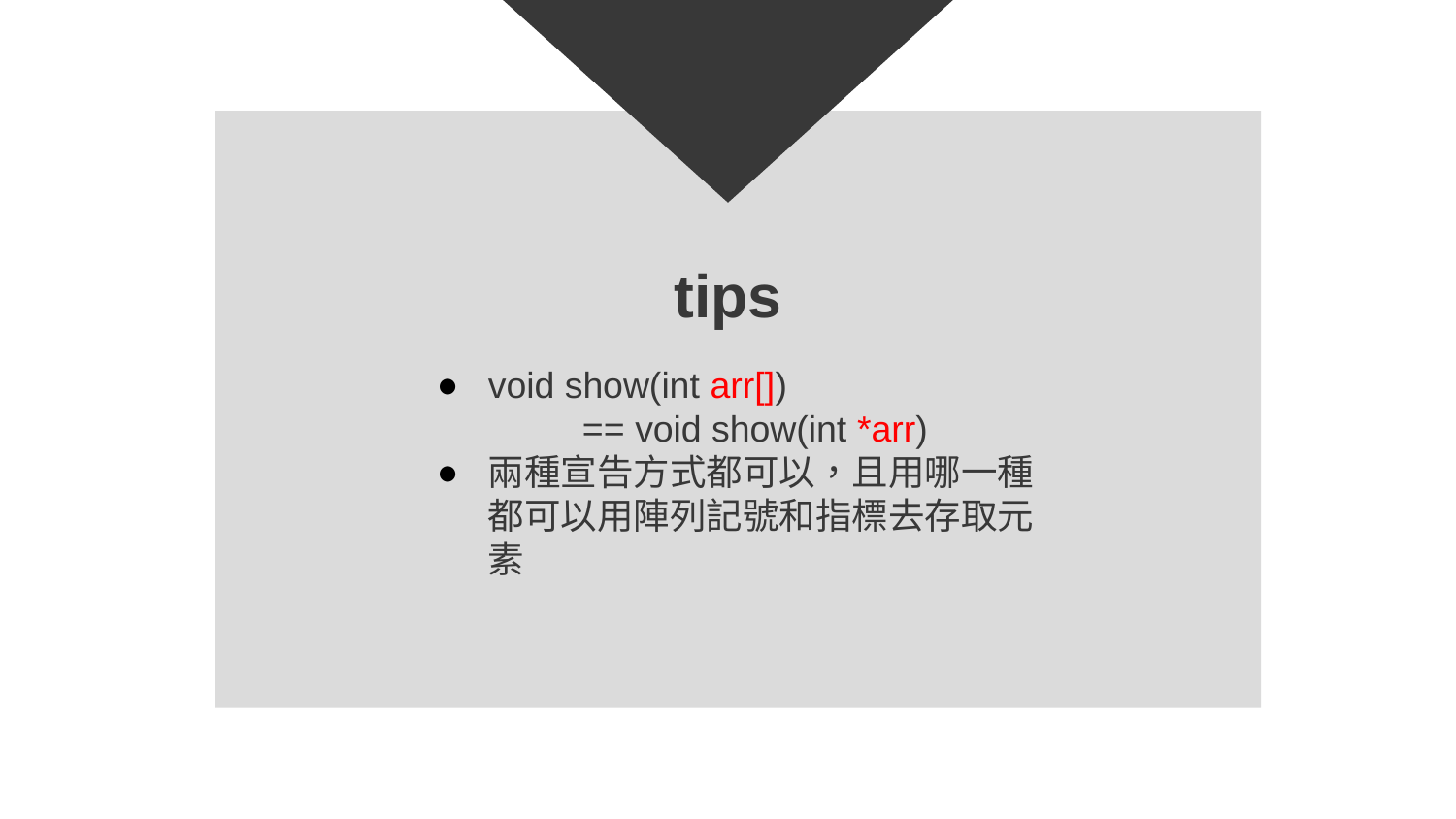

# tips
void show(int arr[])
	== void show(int *arr)
兩種宣告方式都可以，且用哪一種都可以用陣列記號和指標去存取元素